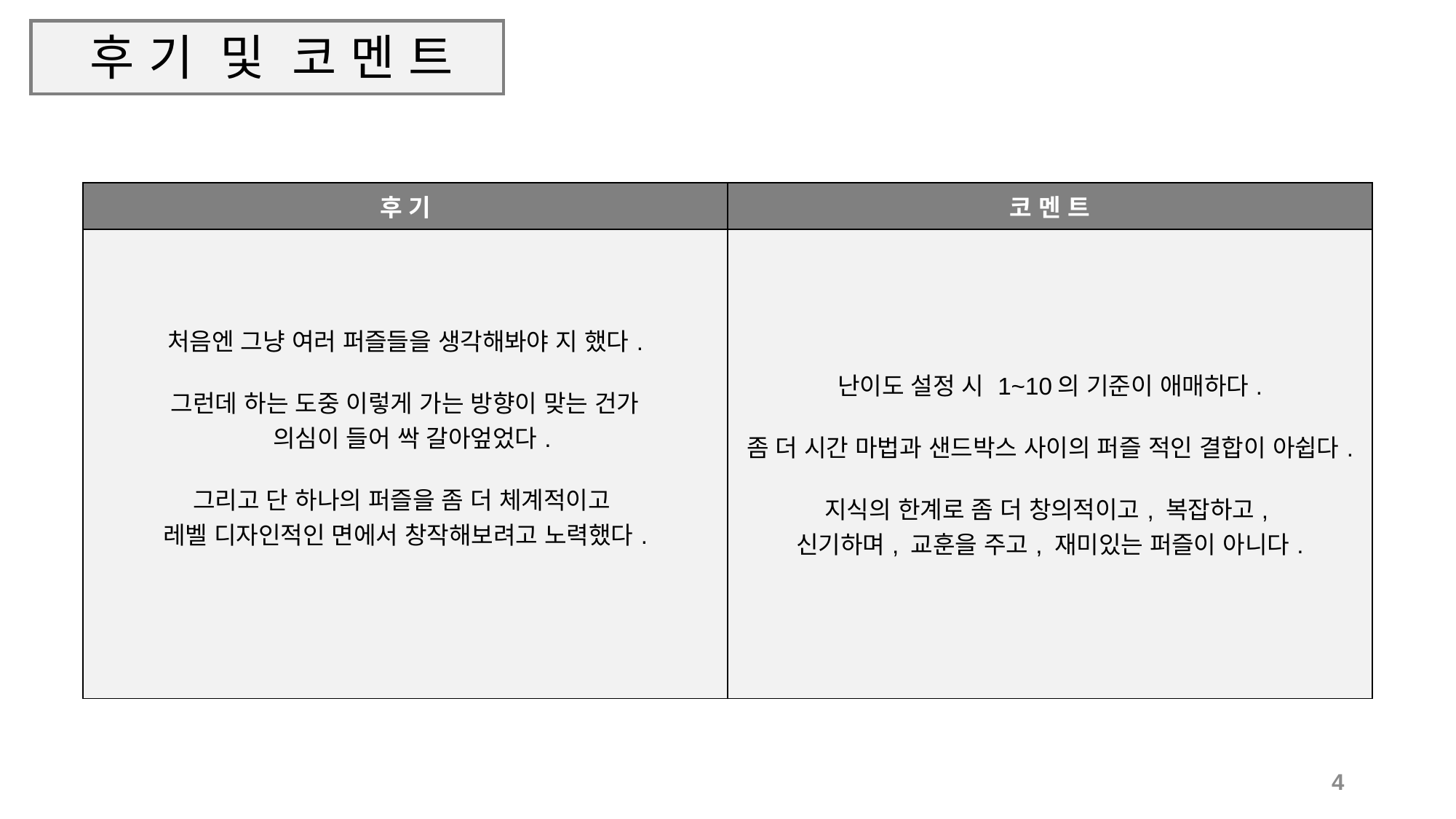

# 후 기  및  코 멘 트
| 후 기 | 코 멘 트 |
| --- | --- |
| 처음엔 그냥 여러 퍼즐들을 생각해봐야 지 했다. 그런데 하는 도중 이렇게 가는 방향이 맞는 건가 의심이 들어 싹 갈아엎었다. 그리고 단 하나의 퍼즐을 좀 더 체계적이고 레벨 디자인적인 면에서 창작해보려고 노력했다. | 난이도 설정 시 1~10의 기준이 애매하다. 좀 더 시간 마법과 샌드박스 사이의 퍼즐 적인 결합이 아쉽다. 지식의 한계로 좀 더 창의적이고, 복잡하고, 신기하며, 교훈을 주고, 재미있는 퍼즐이 아니다. |
4